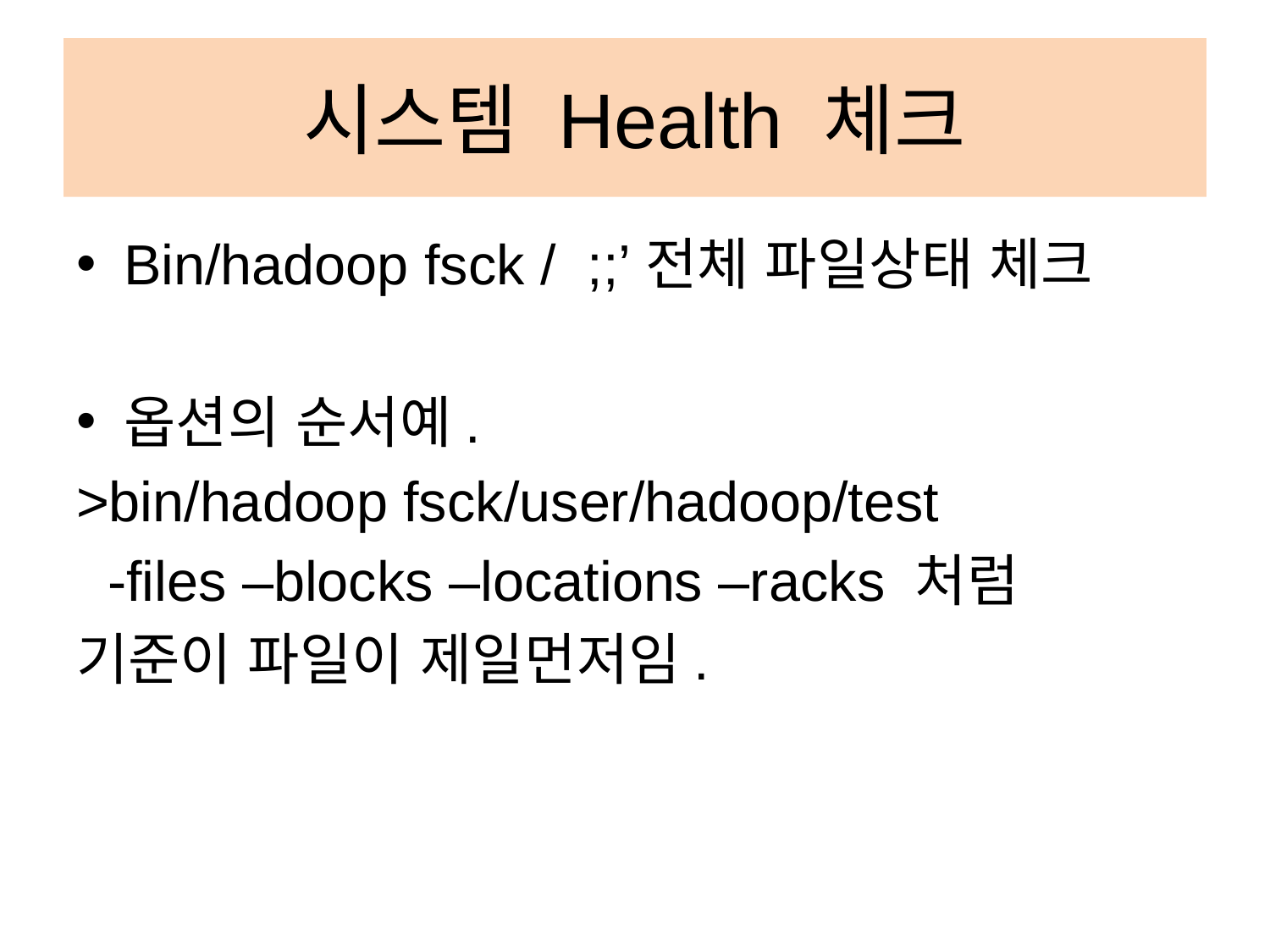

# 시스템 Health 체크
Bin/hadoop fsck /  ;;’전체 파일상태 체크

옵션의 순서예.
>bin/hadoop fsck/user/hadoop/test
  -files –blocks –locations –racks 처럼
기준이 파일이 제일먼저임.